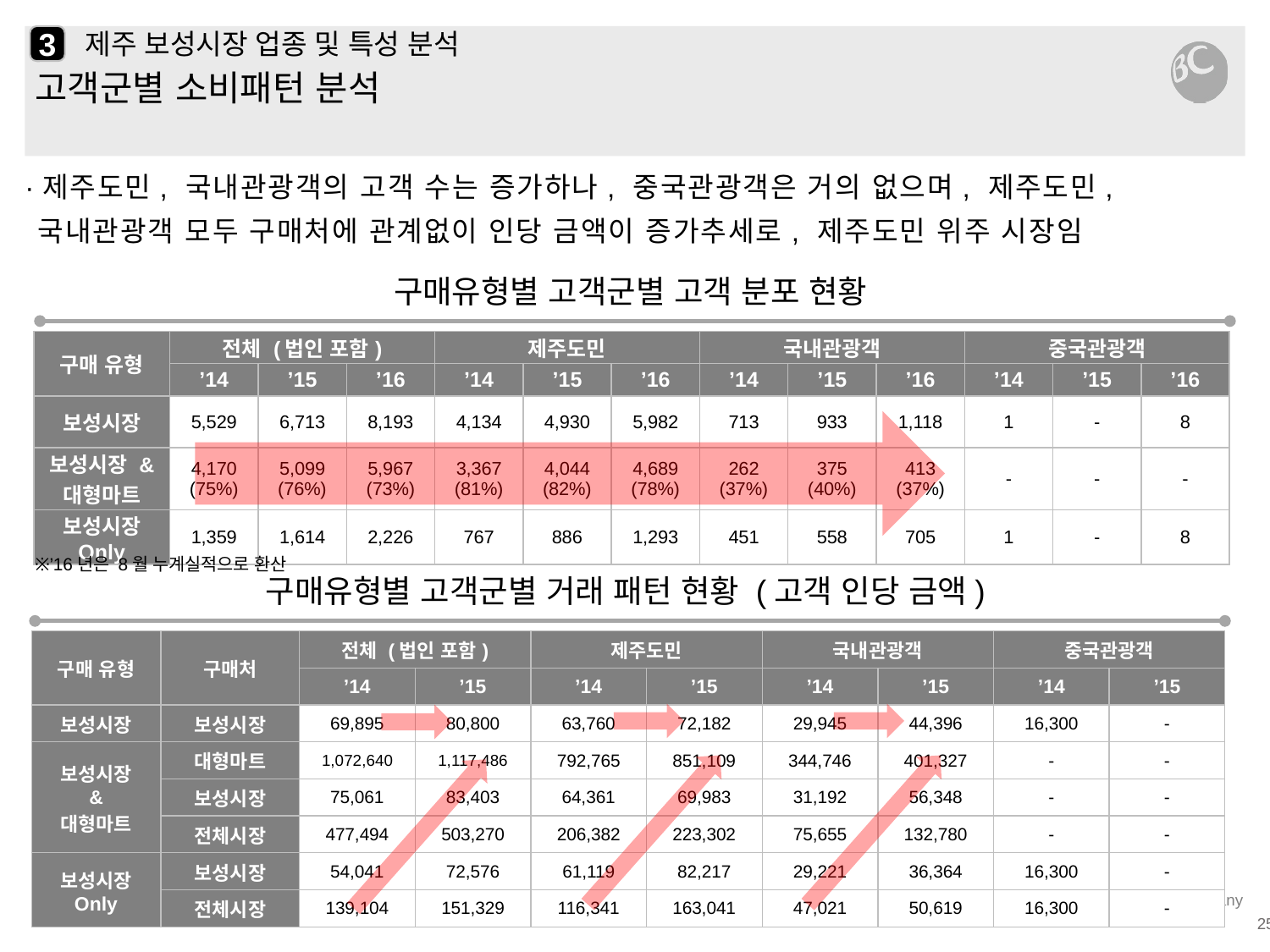

3
# 제주 보성시장 업종 및 특성 분석
고객군별 소비패턴 분석

·제주도민, 국내관광객의 고객 수는 증가하나, 중국관광객은 거의 없으며, 제주도민, 국내관광객 모두 구매처에 관계없이 인당 금액이 증가추세로, 제주도민 위주 시장임
구매유형별 고객군별 고객 분포 현황
| 구매 유형 | 전체 (법인 포함) |  |  | 제주도민 |  |  | 국내관광객 |  |  | 중국관광객 |  |  |
| --- | --- | --- | --- | --- | --- | --- | --- | --- | --- | --- | --- | --- |
|  | ’14 | ’15 | ’16 | ’14 | ’15 | ’16 | ’14 | ’15 | ’16 | ’14 | ’15 | ’16 |
| 보성시장 | 5,529 | 6,713 | 8,193 | 4,134 | 4,930 | 5,982 | 713 | 933 | 1,118 | 1 | - | 8 |
| 보성시장 & 대형마트 | 4,170 (75%) | 5,099 (76%) | 5,967 (73%) | 3,367 (81%) | 4,044 (82%) | 4,689 (78%) | 262 (37%) | 375 (40%) | 413 (37%) | - | - | - |
| 보성시장 Only | 1,359 | 1,614 | 2,226 | 767 | 886 | 1,293 | 451 | 558 | 705 | 1 | - | 8 |
※’16년은 8월 누계실적으로 환산
구매유형별 고객군별 거래 패턴 현황 (고객 인당 금액)
| 구매 유형 | 구매처 | 전체 (법인 포함) |  | 제주도민 |  | 국내관광객 |  | 중국관광객 |  |
| --- | --- | --- | --- | --- | --- | --- | --- | --- | --- |
|  |  | ’14 | ’15 | ’14 | ’15 | ’14 | ’15 | ’14 | ’15 |
| 보성시장 | 보성시장 | 69,895 | 80,800 | 63,760 | 72,182 | 29,945 | 44,396 | 16,300 | - |
| 보성시장 & 대형마트 | 대형마트 | 1,072,640 | 1,117,486 | 792,765 | 851,109 | 344,746 | 401,327 | - | - |
|  | 보성시장 | 75,061 | 83,403 | 64,361 | 69,983 | 31,192 | 56,348 | - | - |
|  | 전체시장 | 477,494 | 503,270 | 206,382 | 223,302 | 75,655 | 132,780 | - | - |
| 보성시장 Only | 보성시장 | 54,041 | 72,576 | 61,119 | 82,217 | 29,221 | 36,364 | 16,300 | - |
|  | 전체시장 | 139,104 | 151,329 | 116,341 | 163,041 | 47,021 | 50,619 | 16,300 | - |